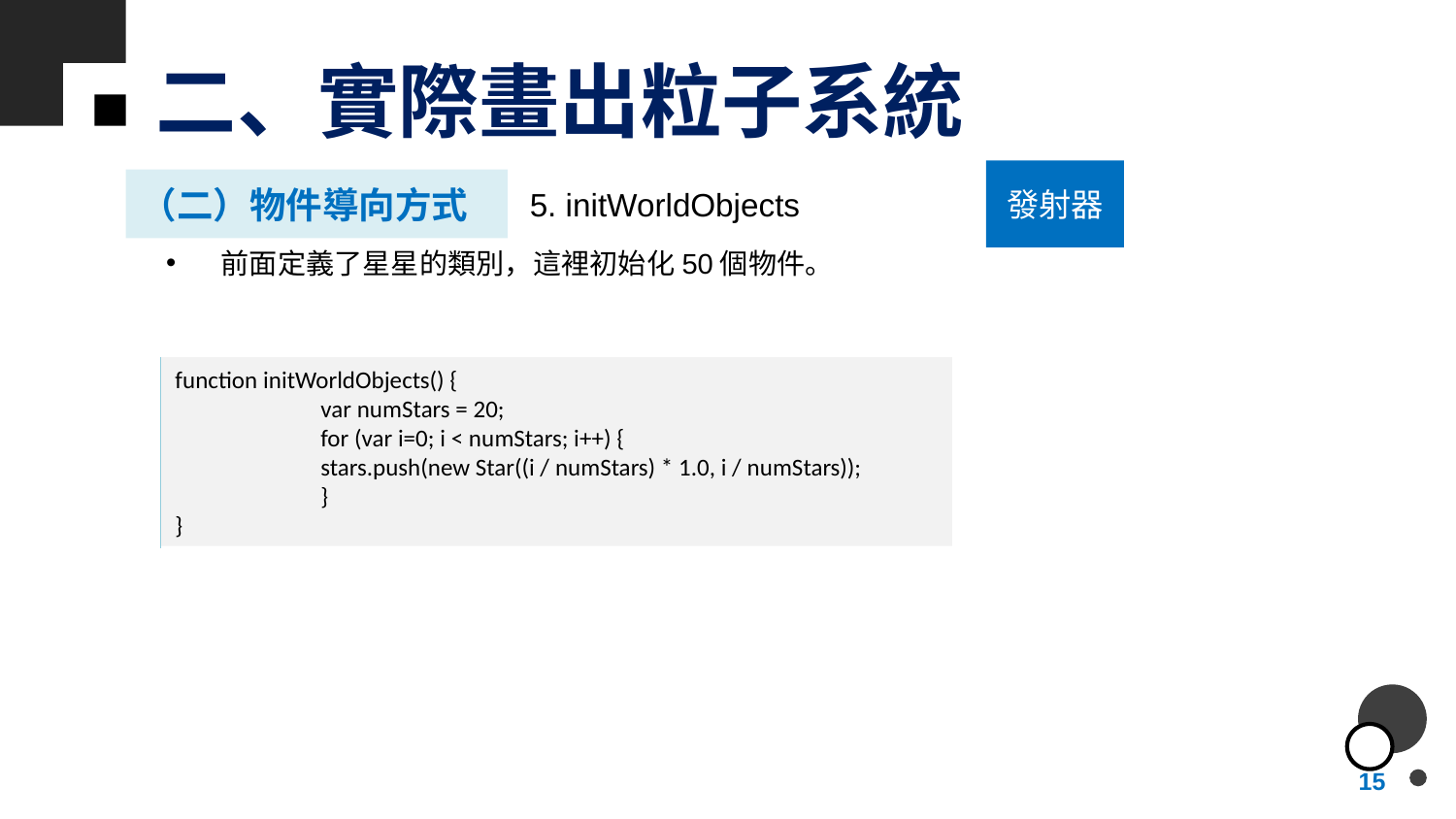

# 二、實際畫出粒子系統
發射器
（二）物件導向方式
5. initWorldObjects
前面定義了星星的類別，這裡初始化50個物件。
function initWorldObjects() {
	var numStars = 20;
	for (var i=0; i < numStars; i++) {
	stars.push(new Star((i / numStars) * 1.0, i / numStars));
	}
}

15